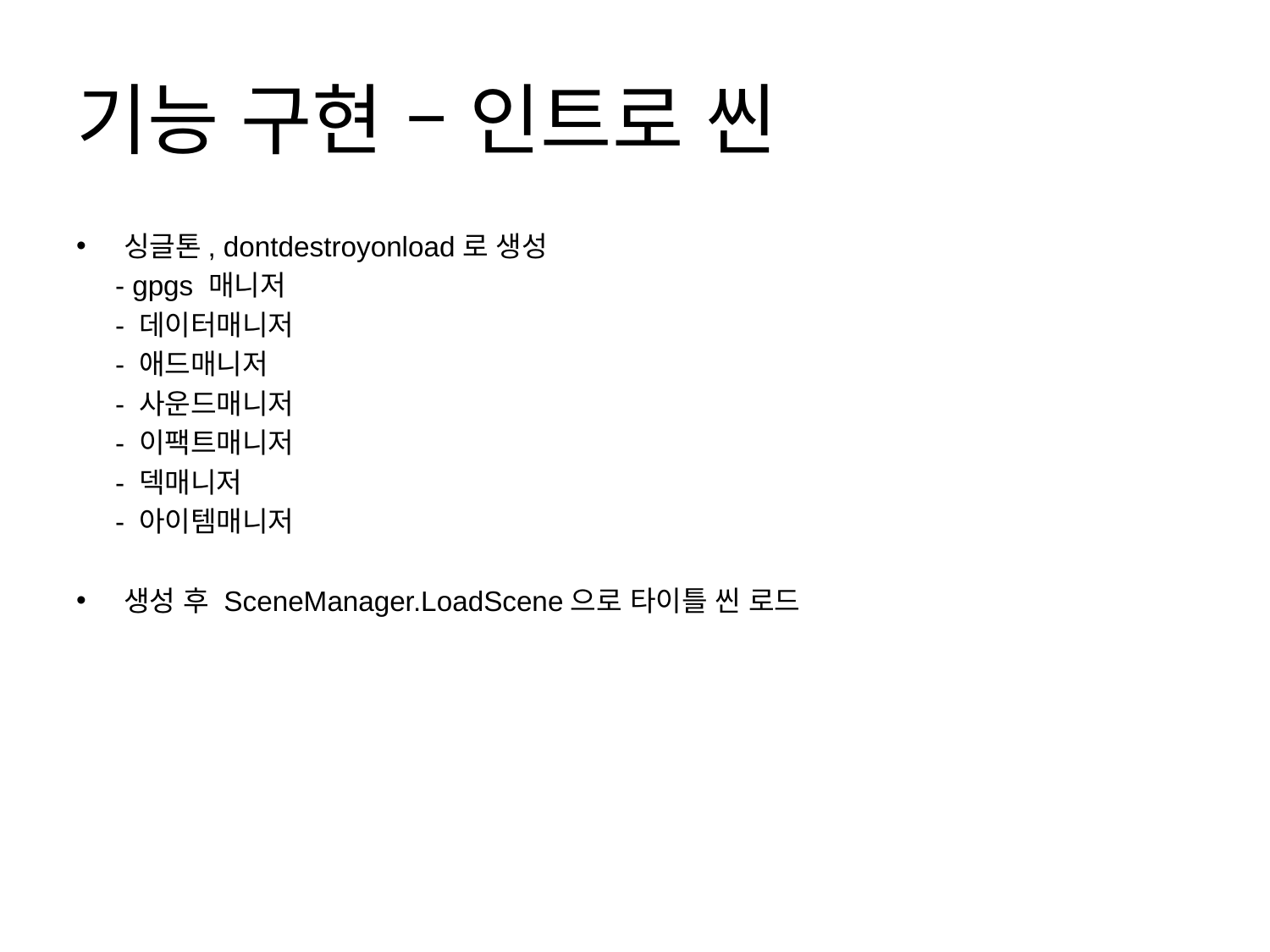

# 기능 구현 – 인트로 씬
싱글톤, dontdestroyonload로 생성
     - gpgs 매니저
     - 데이터매니저
     - 애드매니저
     - 사운드매니저
     - 이팩트매니저
     - 덱매니저
     - 아이템매니저

생성 후 SceneManager.LoadScene으로 타이틀 씬 로드